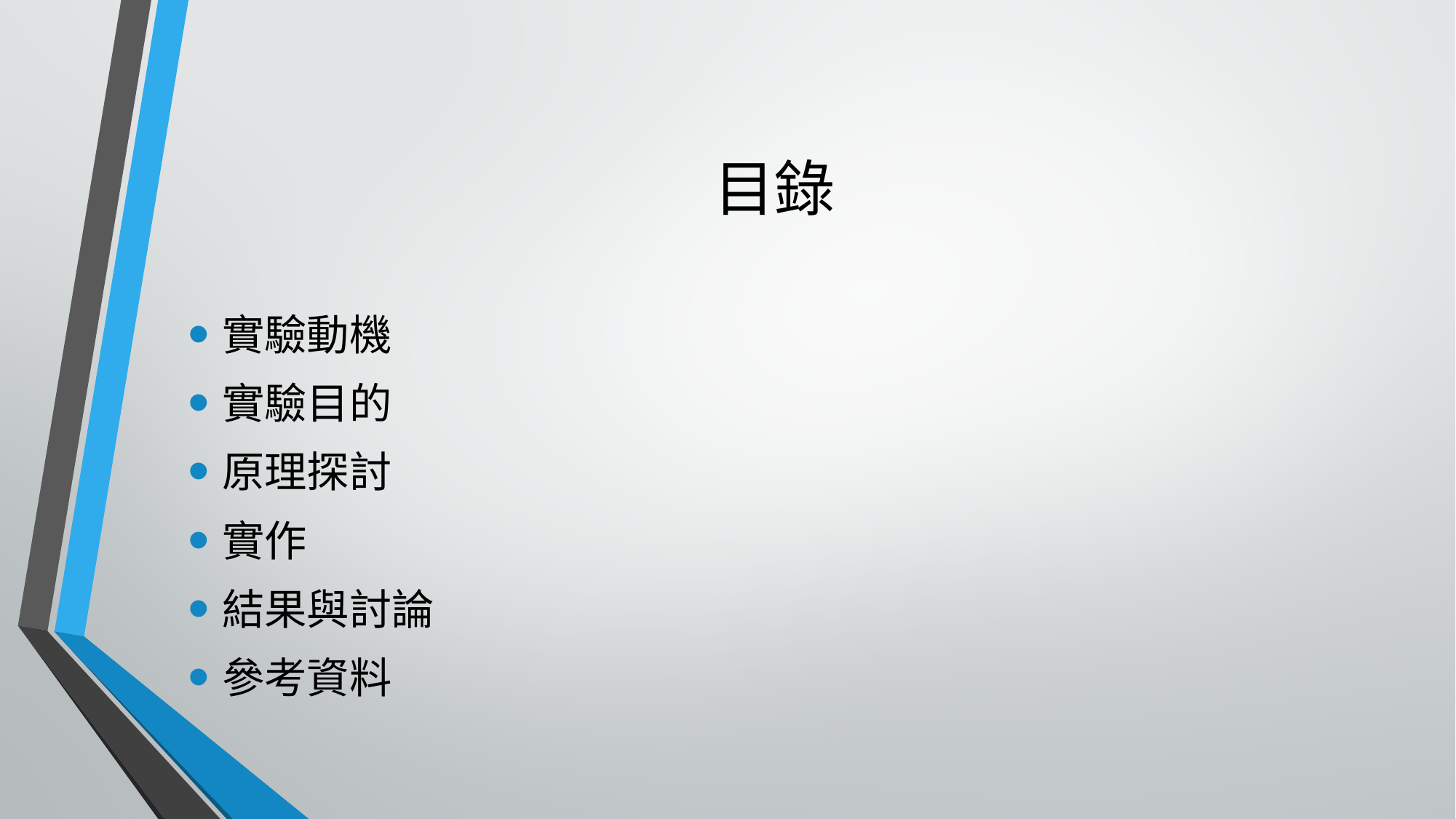

# 目錄
實驗動機
實驗目的
原理探討
實作
結果與討論
參考資料